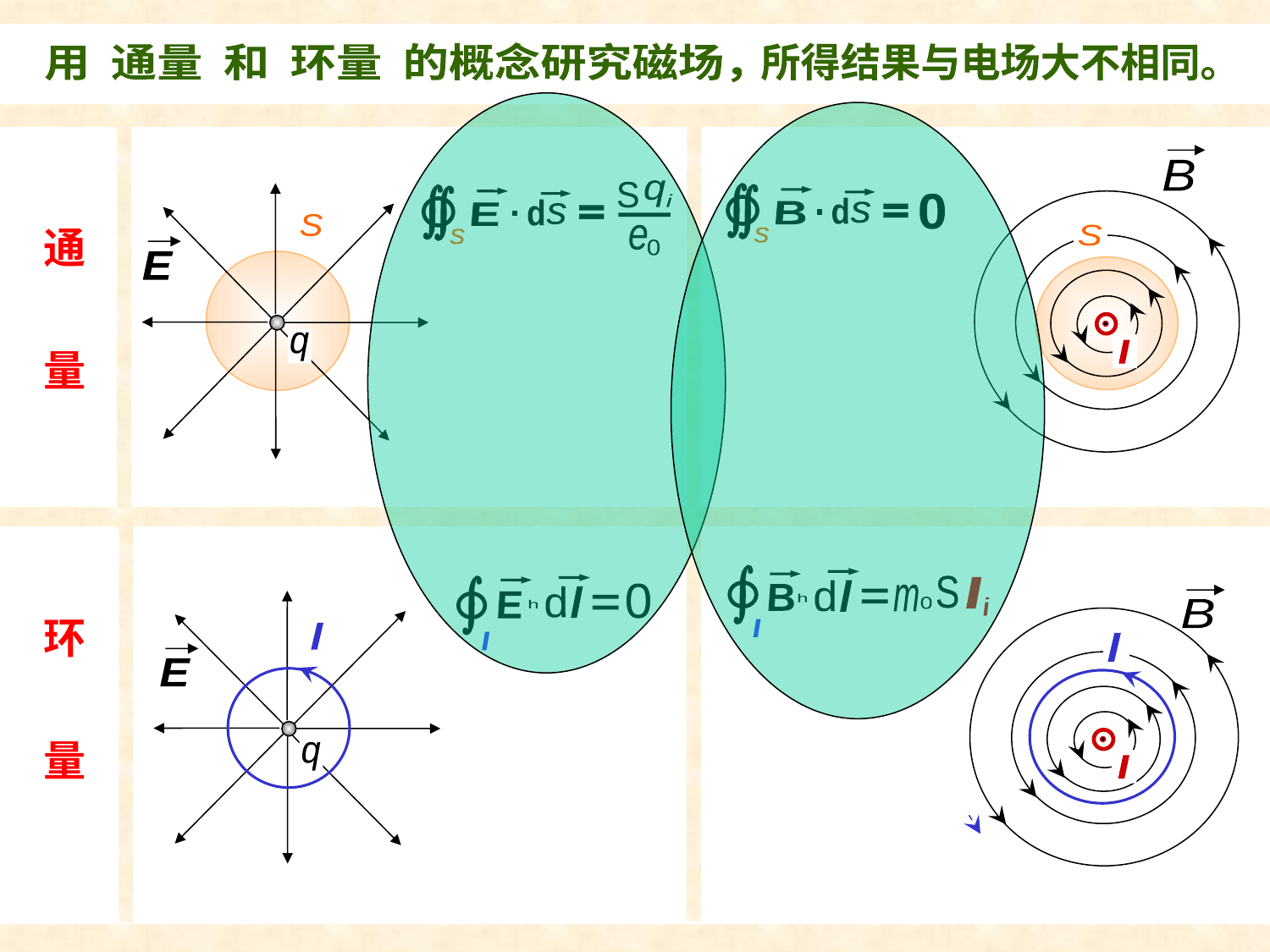

比较
用  通量  和  环量  的概念研究磁场，
所得结果与电场大不相同。

B
q
Σ

ε
0

d
E
s

.
s

0
i

d
B
s

.
S
通
    量

S
s

E

q

I

l

d
l
B

h
Σ

I

0
μ
0
d
l

B

E

i
h
环
    量

l

l
l

E

q

I